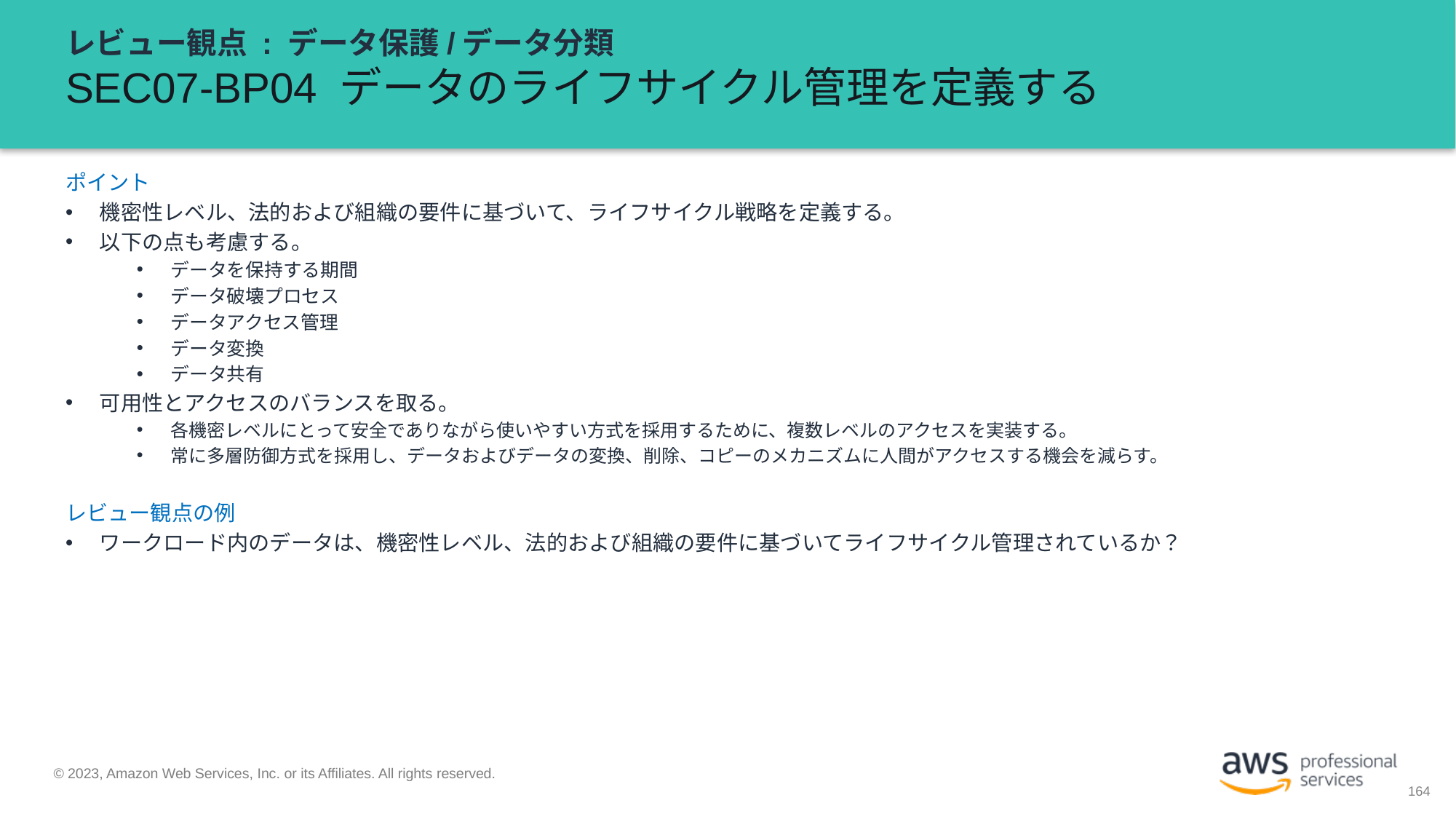

# レビュー観点 : データ保護/データ分類 SEC07-BP04 データのライフサイクル管理を定義する
ポイント
機密性レベル、法的および組織の要件に基づいて、ライフサイクル戦略を定義する。
以下の点も考慮する。
データを保持する期間
データ破壊プロセス
データアクセス管理
データ変換
データ共有
可用性とアクセスのバランスを取る。
各機密レベルにとって安全でありながら使いやすい方式を採用するために、複数レベルのアクセスを実装する。
常に多層防御方式を採用し、データおよびデータの変換、削除、コピーのメカニズムに人間がアクセスする機会を減らす。

レビュー観点の例
ワークロード内のデータは、機密性レベル、法的および組織の要件に基づいてライフサイクル管理されているか？